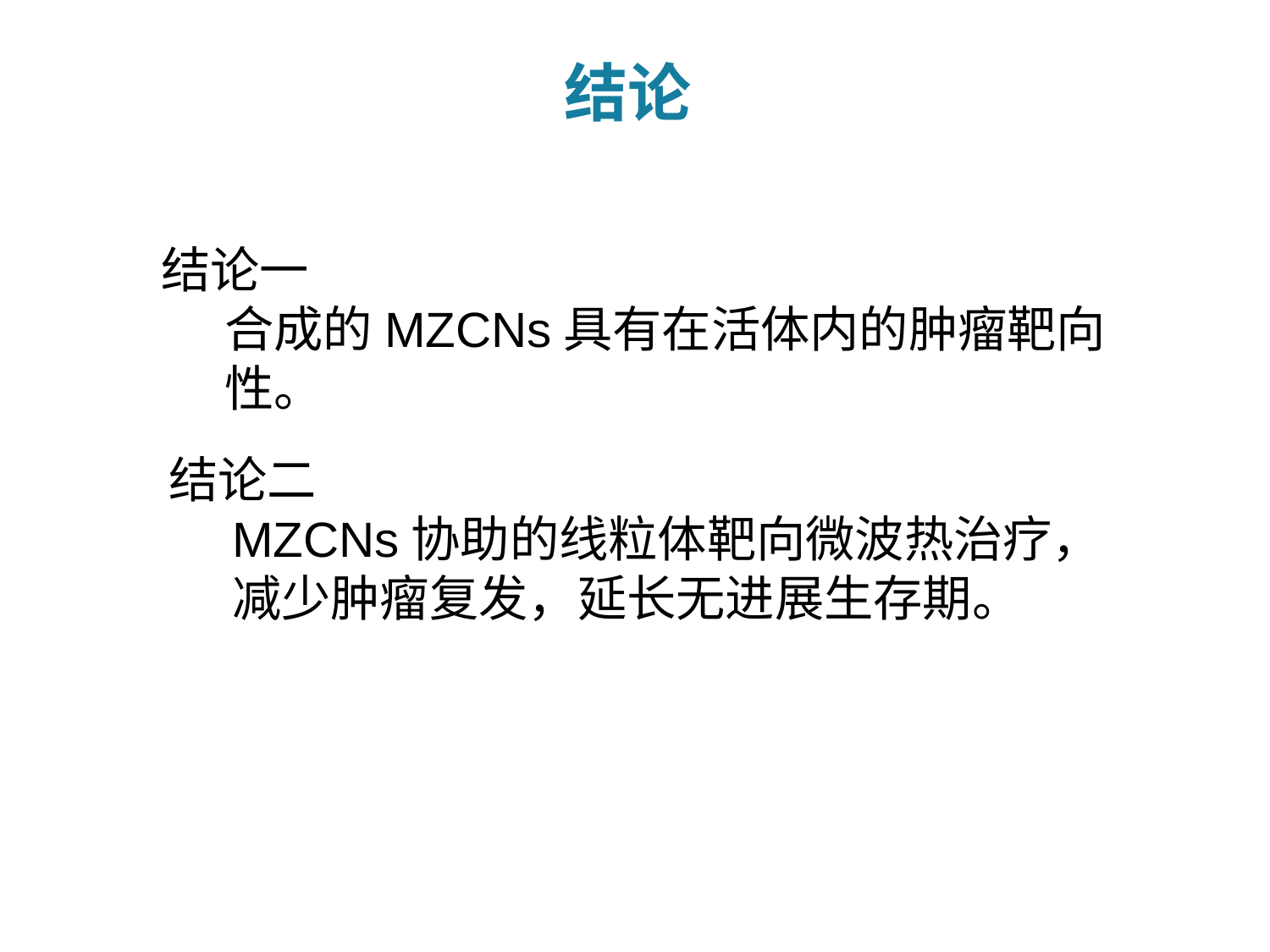

结论
结论一
合成的MZCNs具有在活体内的肿瘤靶向性。
结论二
MZCNs协助的线粒体靶向微波热治疗，减少肿瘤复发，延长无进展生存期。